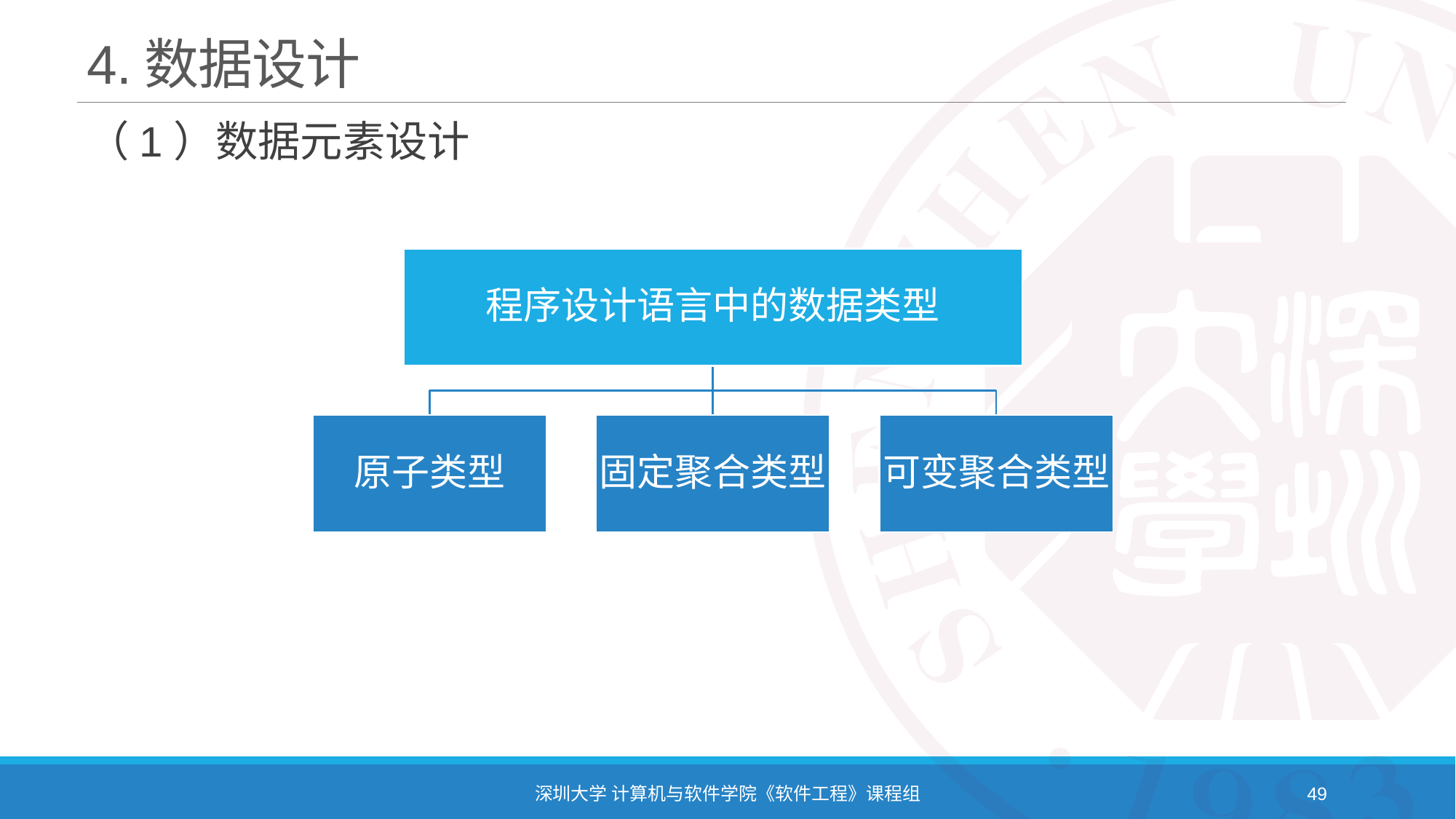

# 4.数据设计
（1）数据元素设计

程序设计语言中的数据类型
原子类型
固定聚合类型
可变聚合类型
深圳大学 计算机与软件学院《软件工程》课程组
49